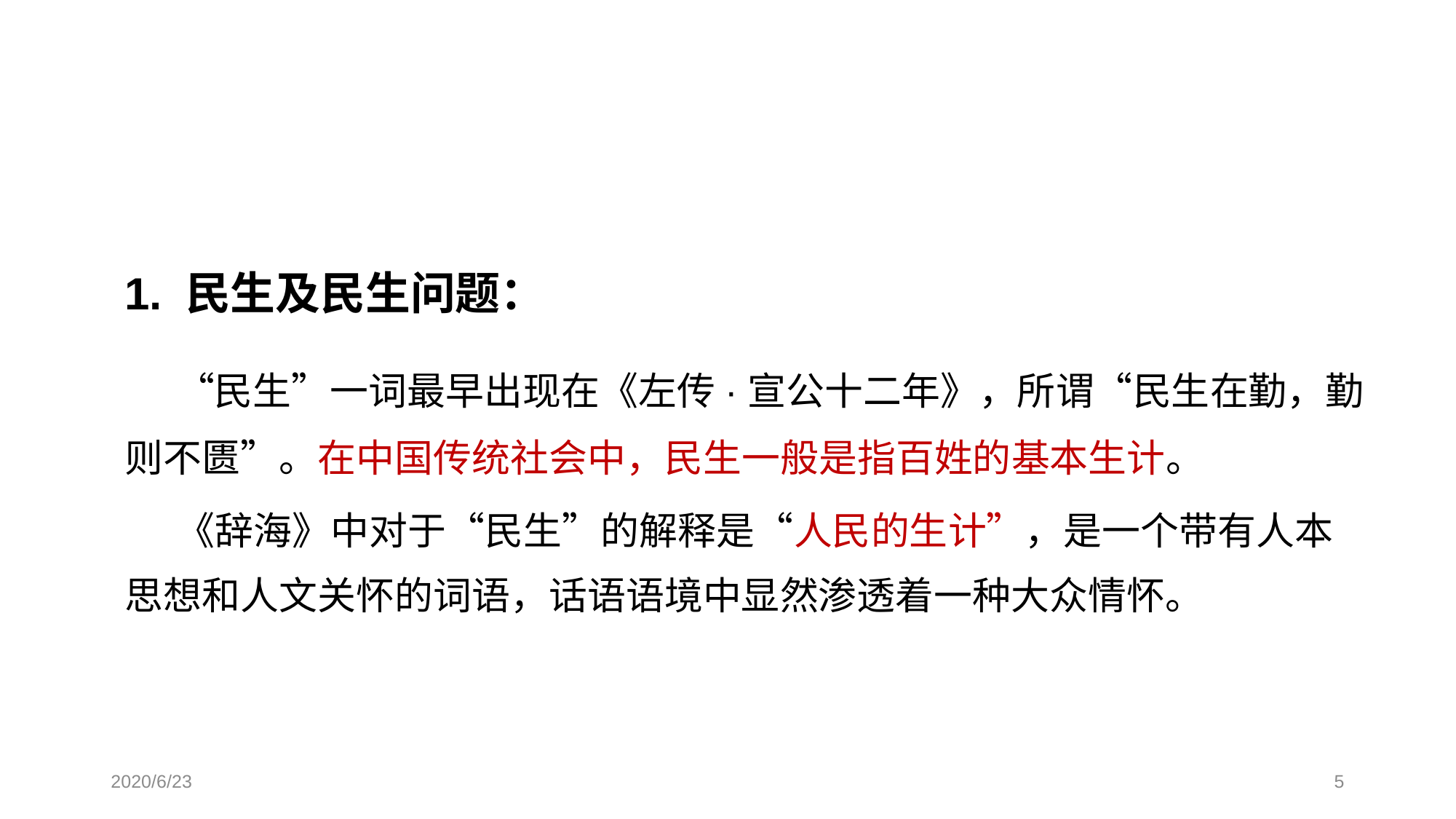

1. 民生及民生问题：
　“民生”一词最早出现在《左传·宣公十二年》，所谓“民生在勤，勤则不匮”。在中国传统社会中，民生一般是指百姓的基本生计。
     《辞海》中对于“民生”的解释是“人民的生计”，是一个带有人本思想和人文关怀的词语，话语语境中显然渗透着一种大众情怀。

2020/6/23
5